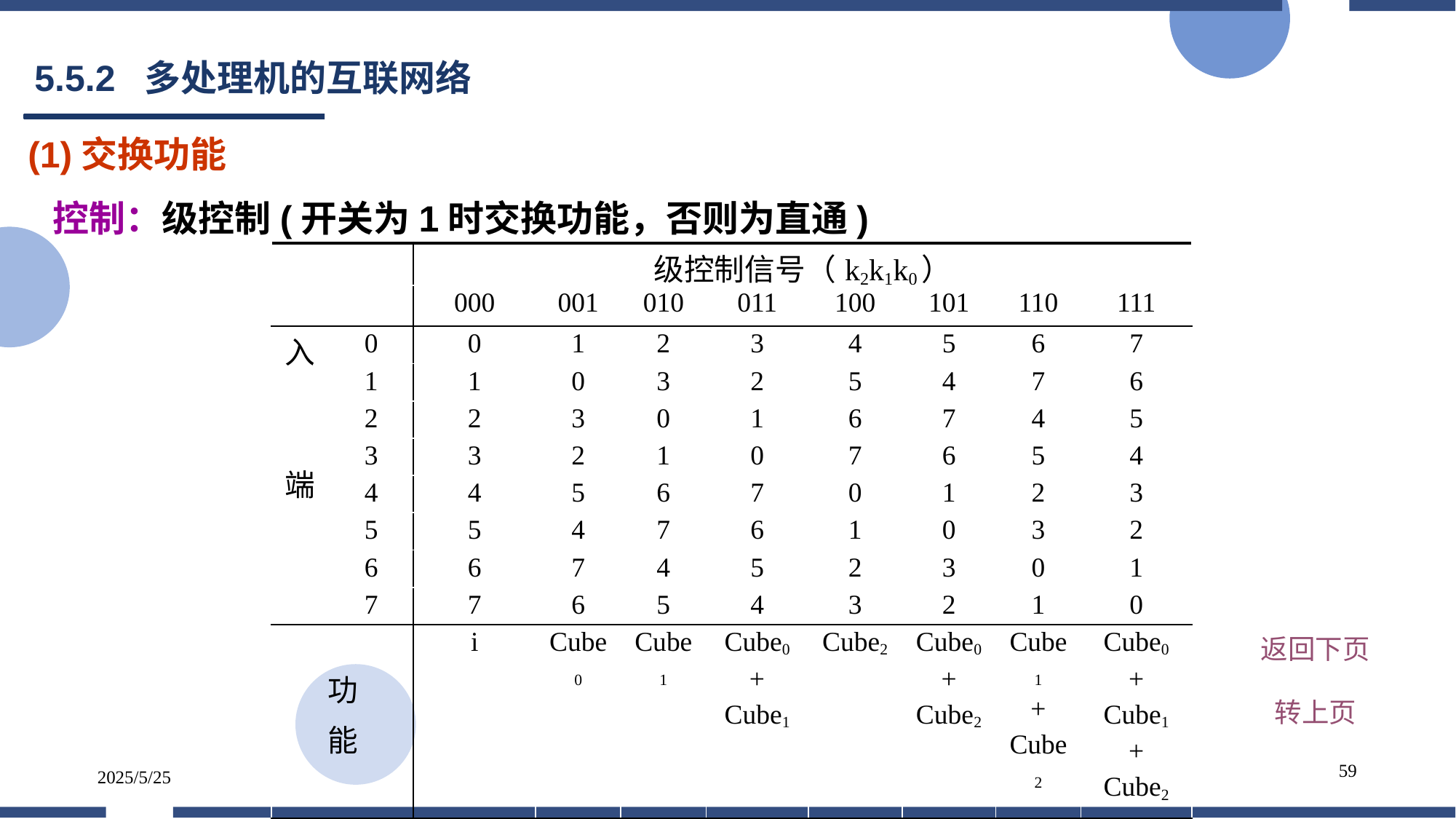

# 5.5.2  多处理机的互联网络
(1)交换功能
  控制：级控制(开关为1时交换功能，否则为直通)
|  |  | 级控制信号（k2k1k0） |  |  |  |  |  |  |  |
| --- | --- | --- | --- | --- | --- | --- | --- | --- | --- |
|  |  | 000 | 001 | 010 | 011 | 100 | 101 | 110 | 111 |
| 入 端 | 0 | 0 | 1 | 2 | 3 | 4 | 5 | 6 | 7 |
|  | 1 | 1 | 0 | 3 | 2 | 5 | 4 | 7 | 6 |
|  | 2 | 2 | 3 | 0 | 1 | 6 | 7 | 4 | 5 |
|  | 3 | 3 | 2 | 1 | 0 | 7 | 6 | 5 | 4 |
|  | 4 | 4 | 5 | 6 | 7 | 0 | 1 | 2 | 3 |
|  | 5 | 5 | 4 | 7 | 6 | 1 | 0 | 3 | 2 |
|  | 6 | 6 | 7 | 4 | 5 | 2 | 3 | 0 | 1 |
|  | 7 | 7 | 6 | 5 | 4 | 3 | 2 | 1 | 0 |
| 功 能 |  | i | Cube0 | Cube1 | Cube0 + Cube1 | Cube2 | Cube0 + Cube2 | Cube1 + Cube2 | Cube0 + Cube1 + Cube2 |
返回下页
转上页
59

2025/5/25